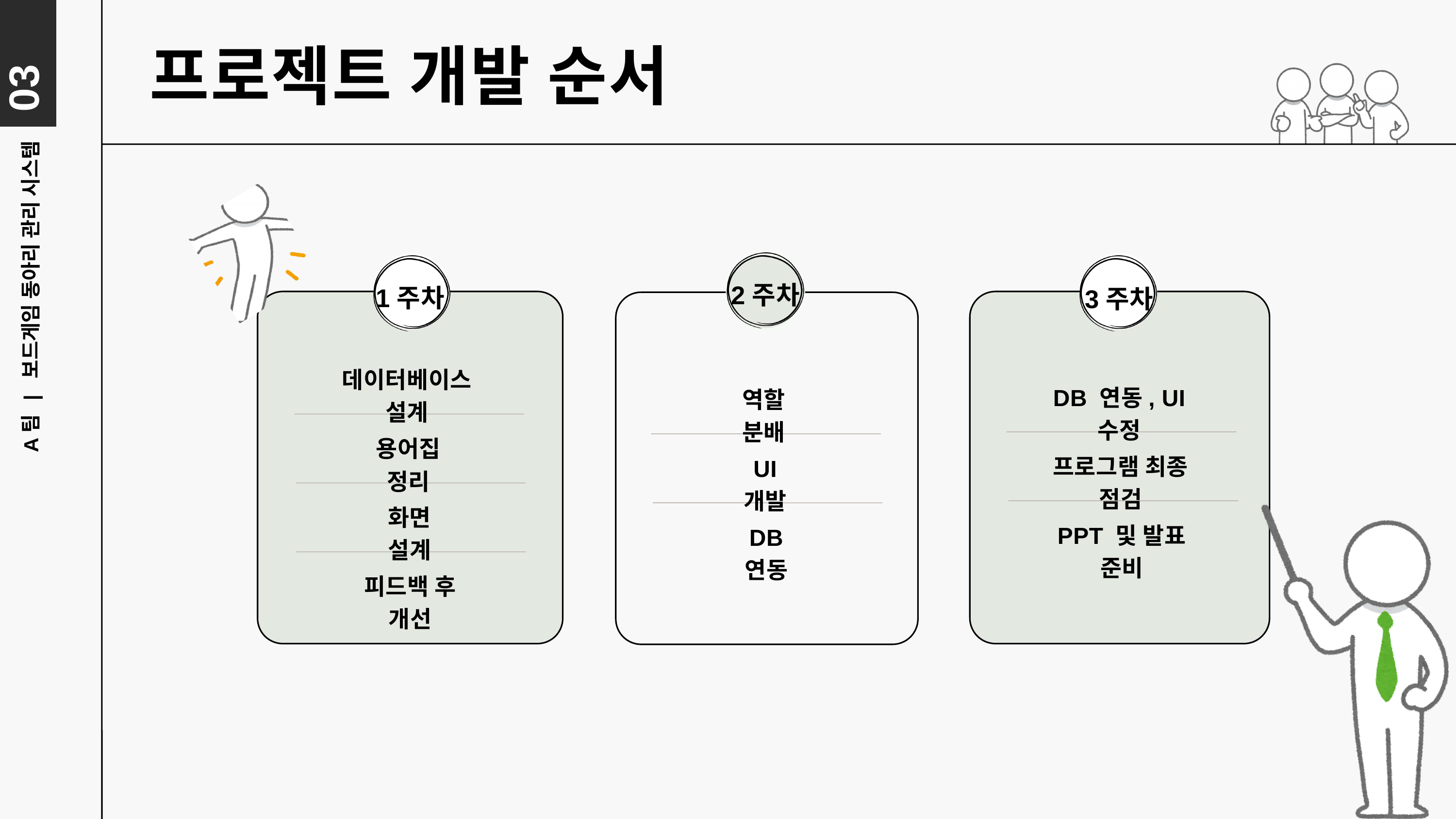

03

프로젝트 개발 순서

2주차
1주차
3주차
A팀  |  보드게임 동아리 관리 시스템

데이터베이스 설계
DB 연동, UI 수정
역할 분배

용어집 정리

프로그램 최종 점검
UI 개발

화면 설계

PPT 및 발표 준비
DB 연동

피드백 후 개선